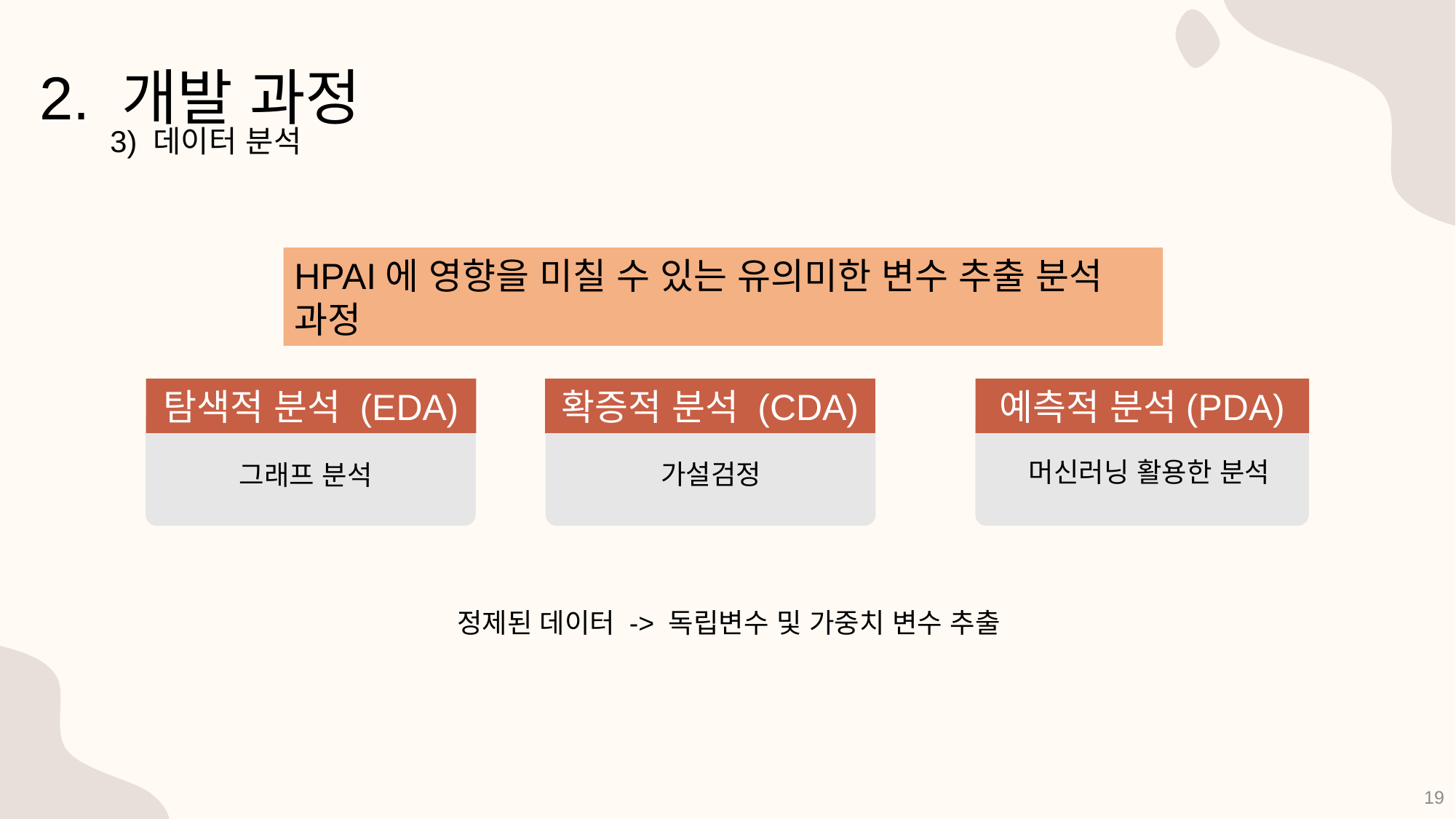

2. 개발 과정
3) 데이터 분석
HPAI에 영향을 미칠 수 있는 유의미한 변수 추출 분석 과정
탐색적 분석 (EDA)
확증적 분석 (CDA)
예측적 분석(PDA)

머신러닝 활용한 분석
가설검정
그래프 분석
정제된 데이터 -> 독립변수 및 가중치 변수 추출

19